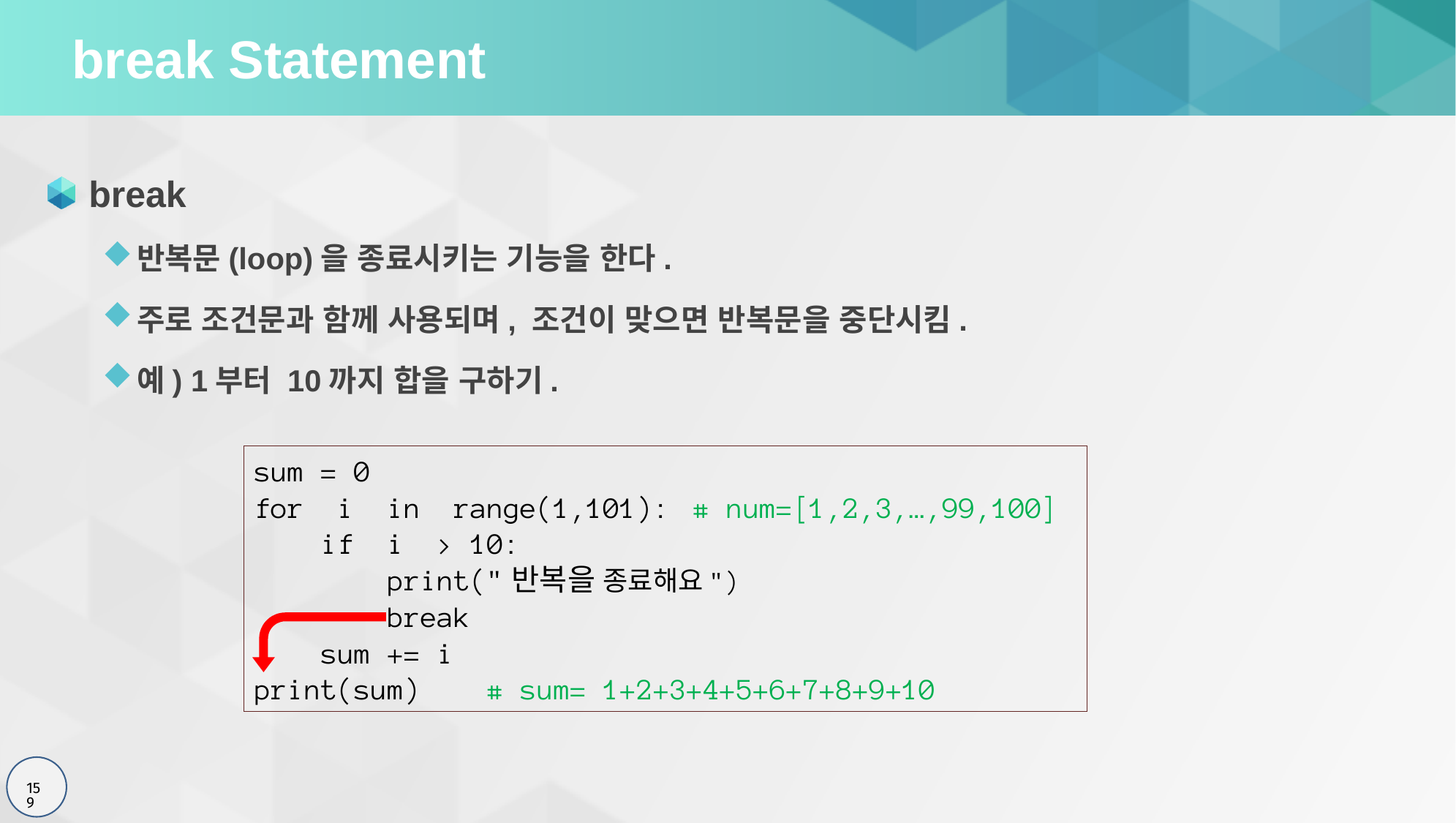

# break Statement
break
반복문(loop)을 종료시키는 기능을 한다.
주로 조건문과 함께 사용되며, 조건이 맞으면 반복문을 중단시킴.
예) 1부터 10까지 합을 구하기.
sum = 0
for  i  in  range(1,101):	# num=[1,2,3,…,99,100]
    if  i  > 10:
        print("반복을 종료해요")
        break
    sum += i
print(sum)    # sum= 1+2+3+4+5+6+7+8+9+10